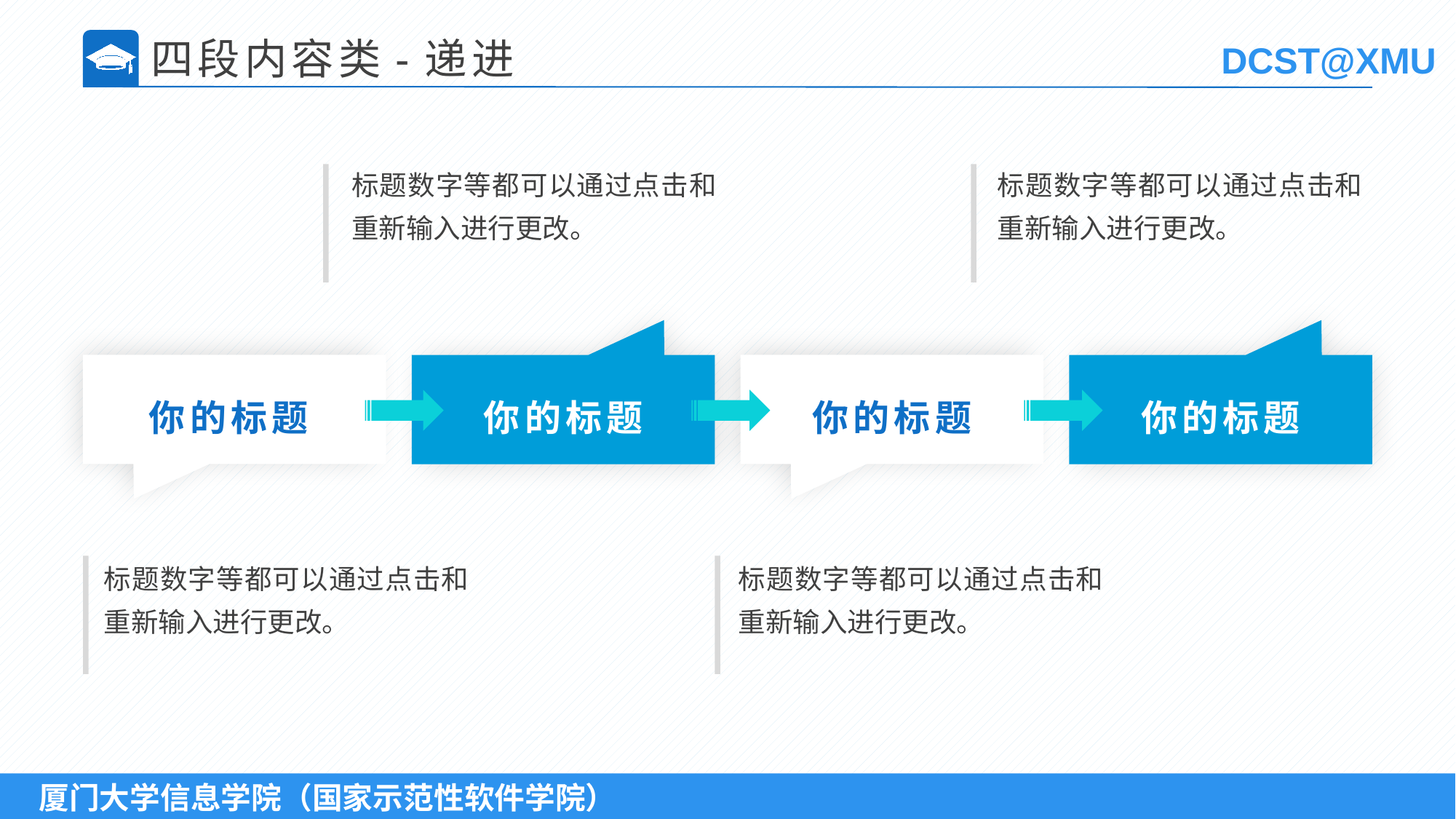

四段内容类-递进
标题数字等都可以通过点击和重新输入进行更改。
标题数字等都可以通过点击和重新输入进行更改。

你的标题
你的标题
你的标题
你的标题

标题数字等都可以通过点击和重新输入进行更改。
标题数字等都可以通过点击和重新输入进行更改。